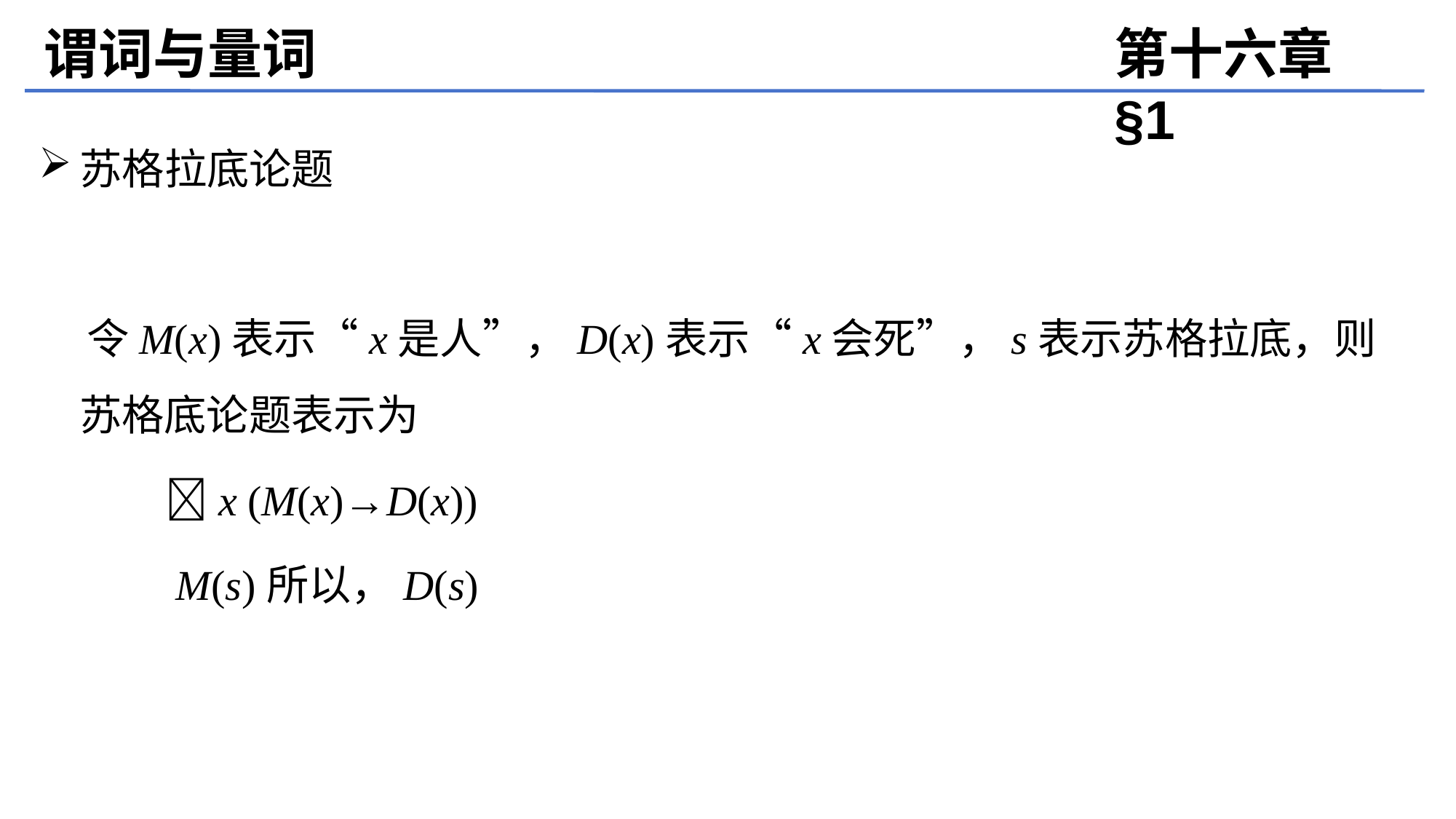

谓词与量词
第十六章 §1
苏格拉底论题

    令M(x)表示“x是人”，D(x)表示“x会死”，s表示苏格拉底，则苏格底论题表示为
　　　∀x (M(x)→D(x))
　　　M(s)所以，D(s)